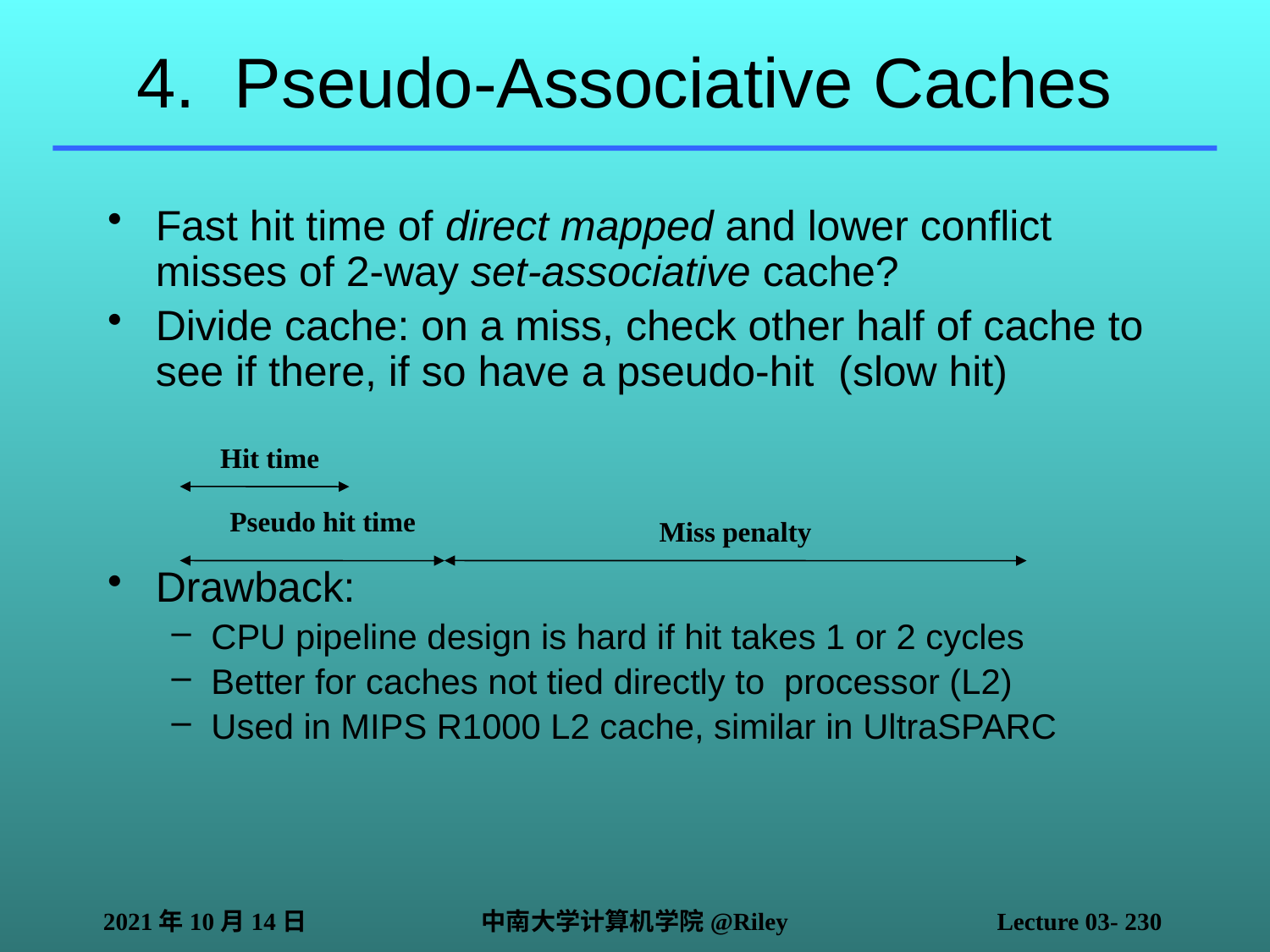

# 4.  Pseudo-Associative Caches

Fast hit time of direct mapped and lower conflict misses of 2-way set-associative cache?
Divide cache: on a miss, check other half of cache to see if there, if so have a pseudo-hit  (slow hit)

Drawback:
CPU pipeline design is hard if hit takes 1 or 2 cycles
Better for caches not tied directly to  processor (L2)
Used in MIPS R1000 L2 cache, similar in UltraSPARC
Hit time

Pseudo hit time
Miss penalty

2021年10月14日
中南大学计算机学院@Riley
Lecture 03- 230